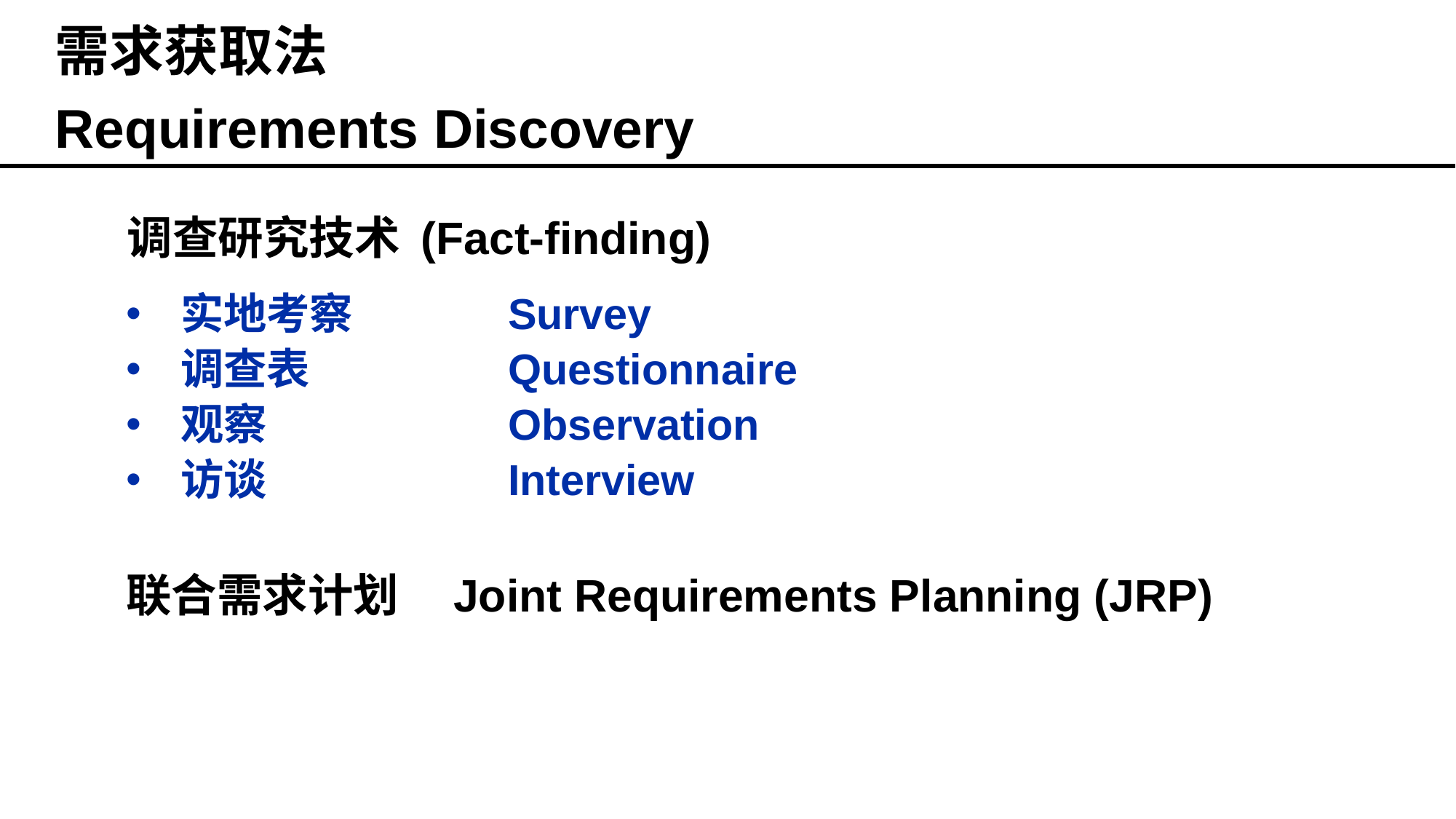

需求获取法
Requirements Discovery
   调查研究技术 (Fact-finding)

实地考察  		Survey
调查表      		Questionnaire
观察          		Observation
访谈         		Interview

联合需求计划	Joint Requirements Planning (JRP)